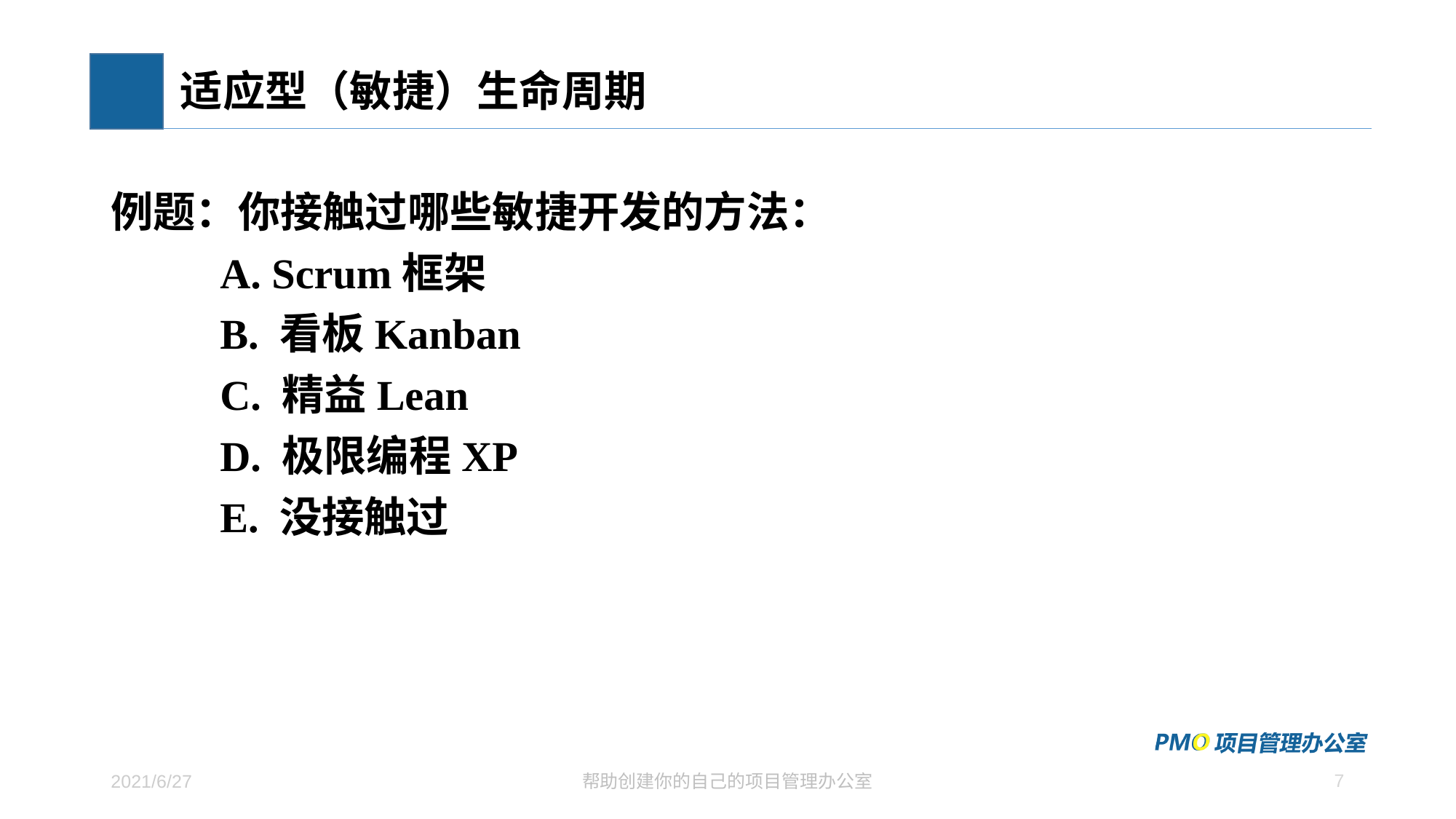

# 适应型（敏捷）生命周期
例题：你接触过哪些敏捷开发的方法：
	A. Scrum框架
	B. 看板Kanban
	C. 精益Lean
	D. 极限编程XP
	E. 没接触过
7
2021/6/27
帮助创建你的自己的项目管理办公室